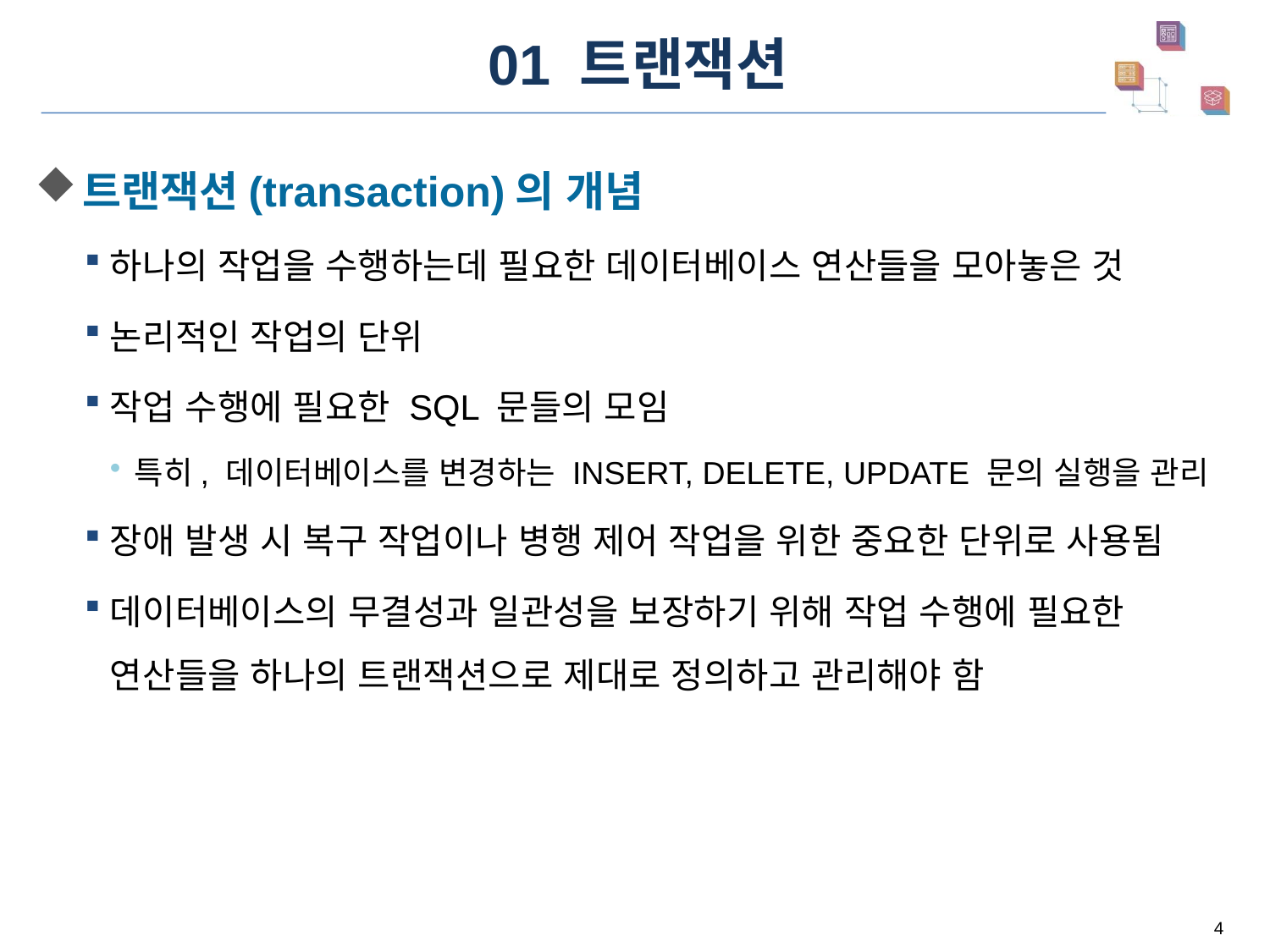

# 01 트랜잭션
트랜잭션(transaction)의 개념
하나의 작업을 수행하는데 필요한 데이터베이스 연산들을 모아놓은 것
논리적인 작업의 단위
작업 수행에 필요한 SQL 문들의 모임
특히, 데이터베이스를 변경하는 INSERT, DELETE, UPDATE 문의 실행을 관리
장애 발생 시 복구 작업이나 병행 제어 작업을 위한 중요한 단위로 사용됨
데이터베이스의 무결성과 일관성을 보장하기 위해 작업 수행에 필요한
연산들을 하나의 트랜잭션으로 제대로 정의하고 관리해야 함